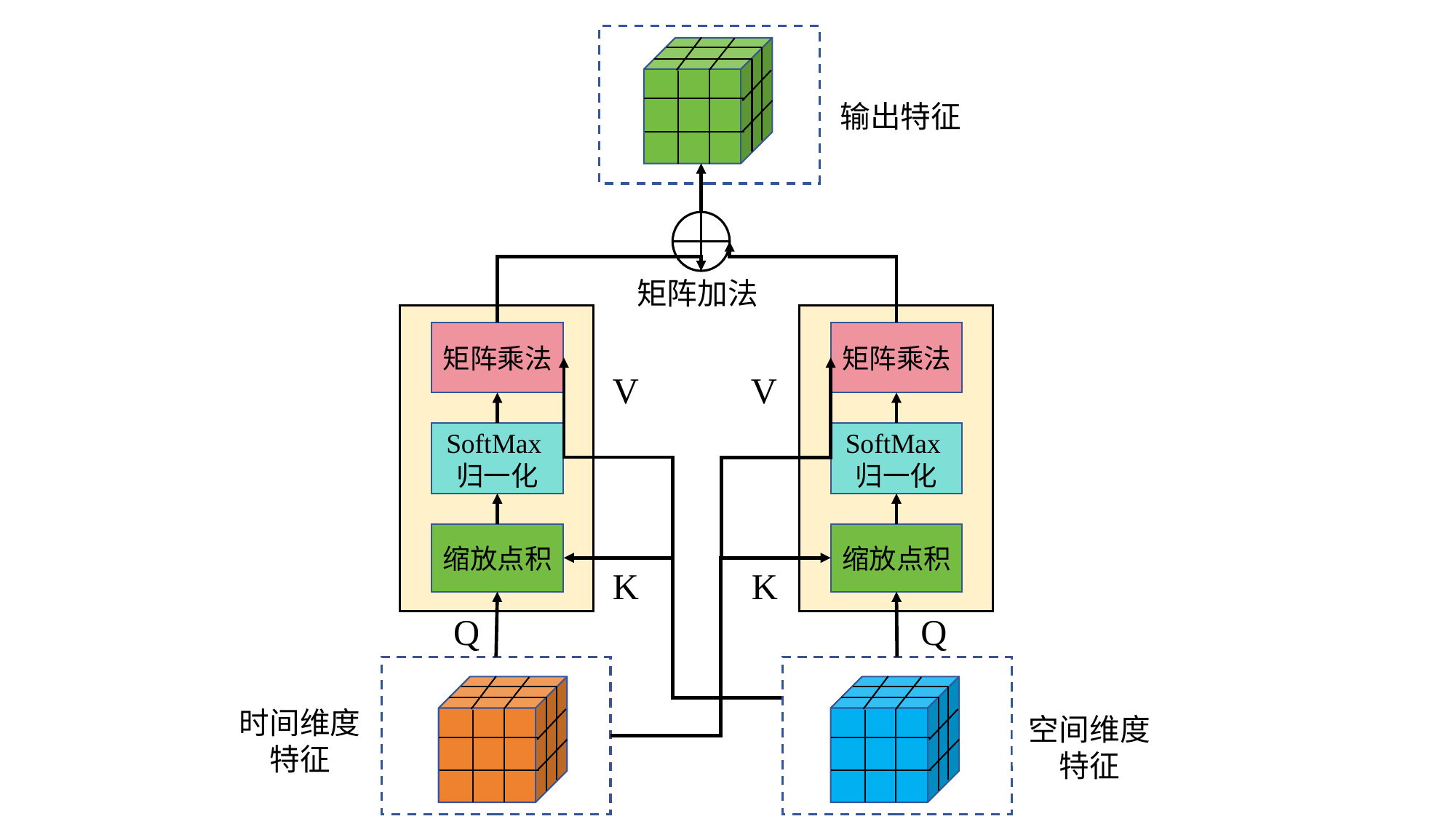

输出特征

矩阵加法

矩阵乘法
矩阵乘法
V
V
SoftMax归一化
SoftMax归一化
缩放点积
缩放点积
K
K
Q
Q

时间维度特征
空间维度特征